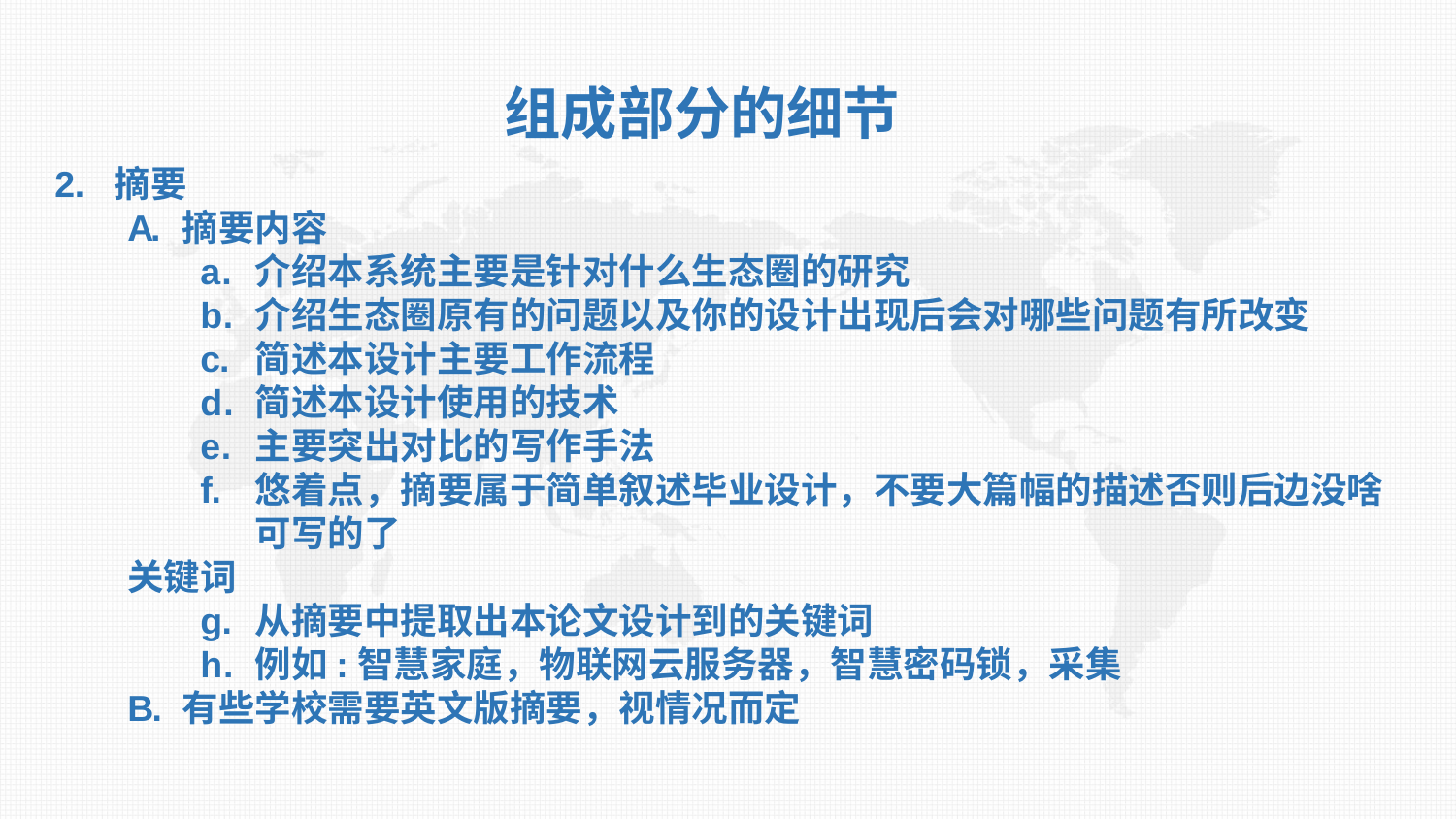

组成部分的细节
2.  摘要
摘要内容
介绍本系统主要是针对什么生态圈的研究
介绍生态圈原有的问题以及你的设计出现后会对哪些问题有所改变
简述本设计主要工作流程
简述本设计使用的技术
主要突出对比的写作手法
悠着点，摘要属于简单叙述毕业设计，不要大篇幅的描述否则后边没啥可写的了
关键词
从摘要中提取出本论文设计到的关键词
例如:智慧家庭，物联网云服务器，智慧密码锁，采集
有些学校需要英文版摘要，视情况而定